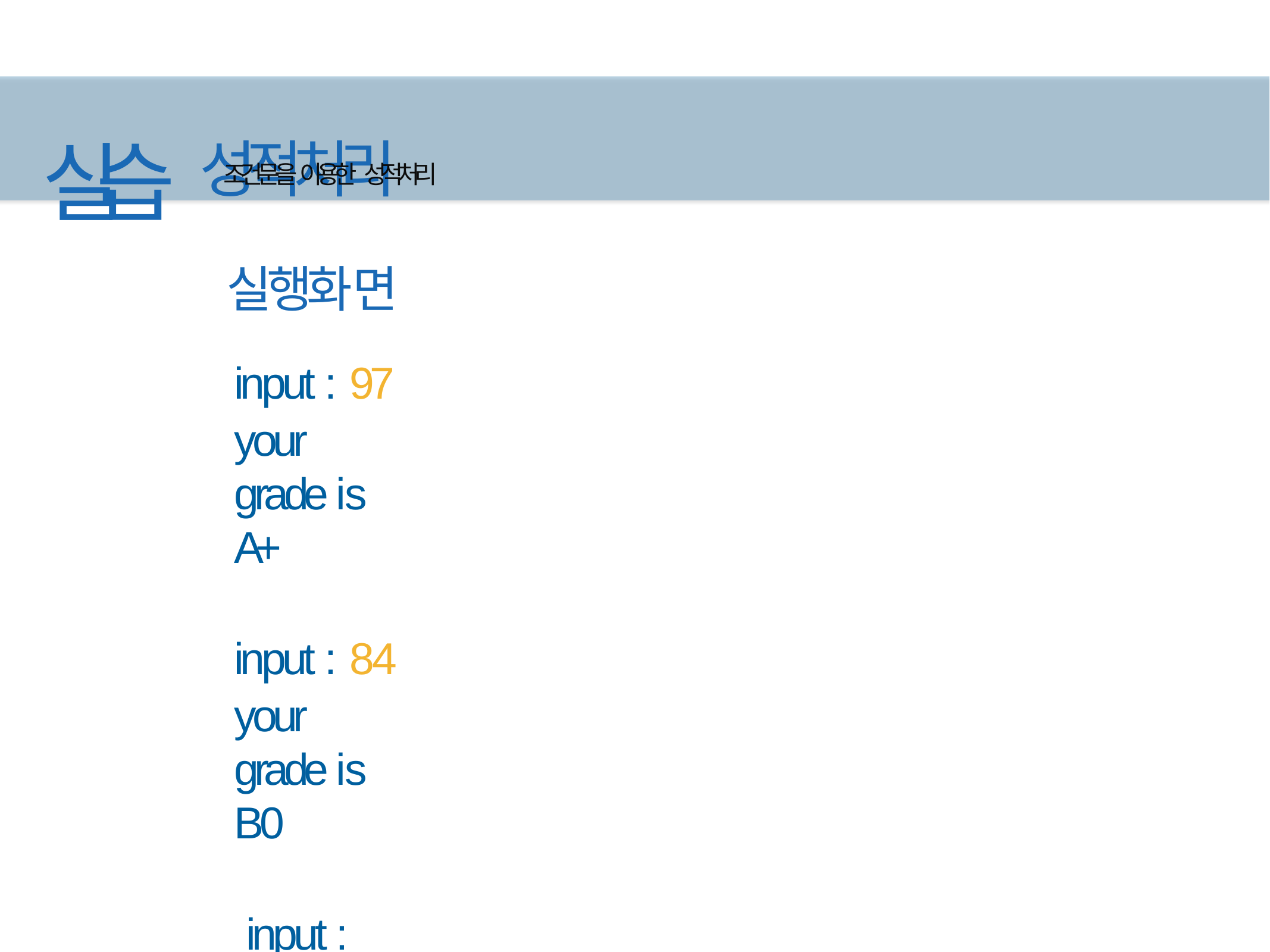

# 실습 성적처리

조건문을  이용한 성적처리
실행화면
input : 97
your grade is A+

input : 84
your grade is B0

input : 79
your grade is C+